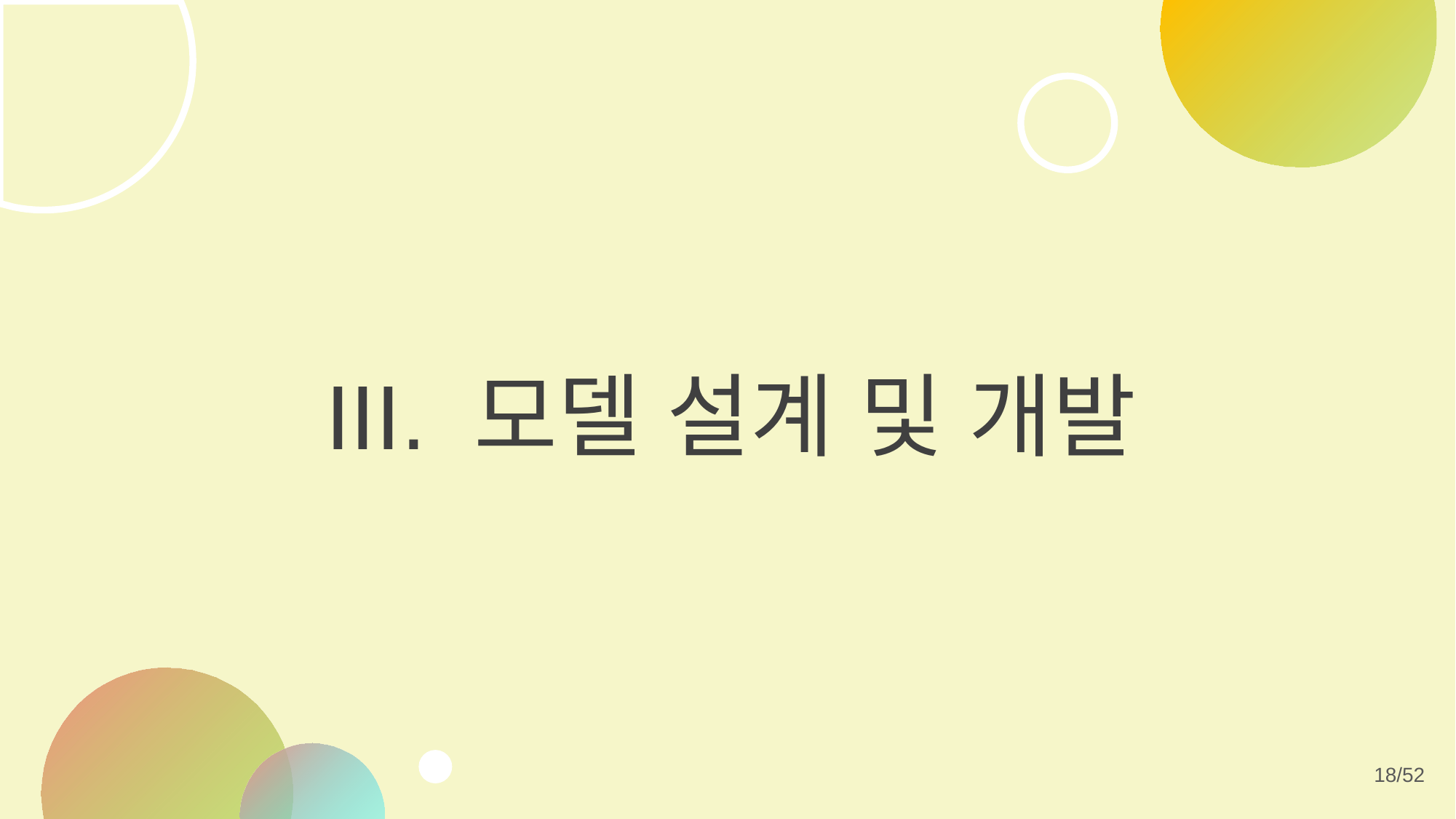

# III. 모델 설계 및 개발
18/52